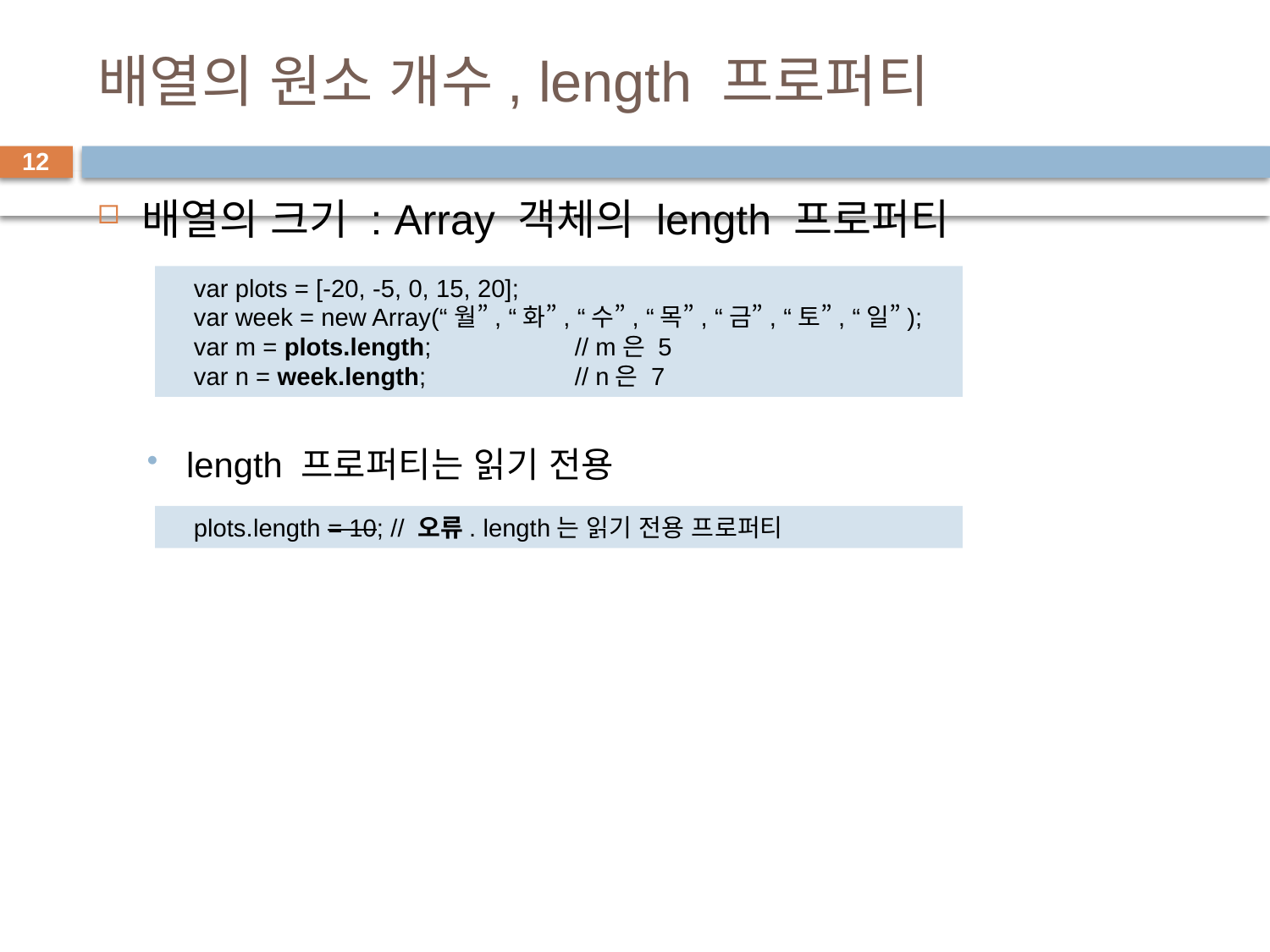

# 배열의 원소 개수, length 프로퍼티
12
배열의 크기 : Array 객체의 length 프로퍼티

length 프로퍼티는 읽기 전용

var plots = [-20, -5, 0, 15, 20];
var week = new Array(“월”, “화”, “수”, “목”, “금”, “토”, “일”);
var m = plots.length; 		// m은 5
var n = week.length; 		// n은 7
plots.length = 10; // 오류. length는 읽기 전용 프로퍼티